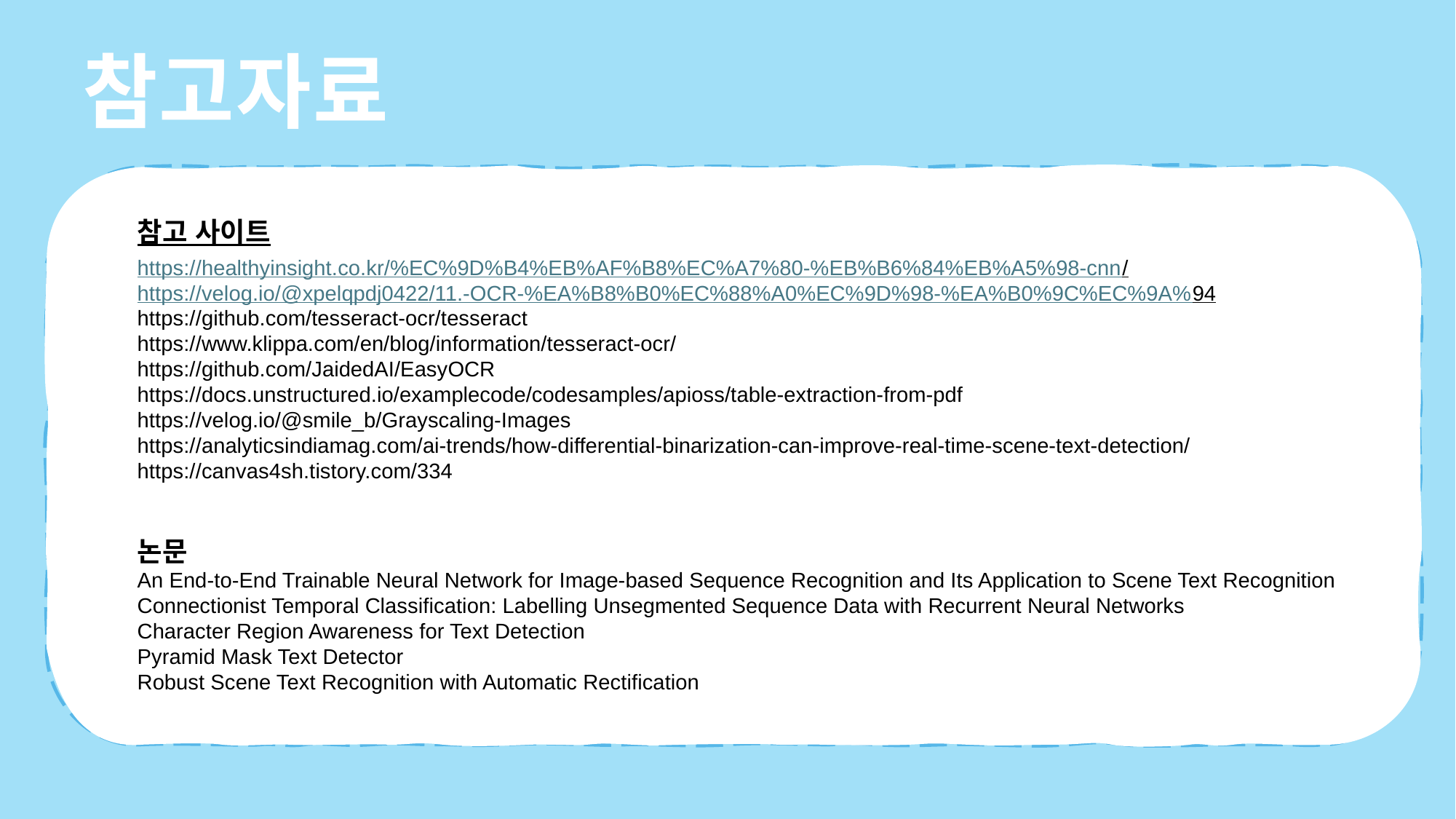

참고자료

참고 사이트
https://healthyinsight.co.kr/%EC%9D%B4%EB%AF%B8%EC%A7%80-%EB%B6%84%EB%A5%98-cnn/
https://velog.io/@xpelqpdj0422/11.-OCR-%EA%B8%B0%EC%88%A0%EC%9D%98-%EA%B0%9C%EC%9A%94
https://github.com/tesseract-ocr/tesseract
https://www.klippa.com/en/blog/information/tesseract-ocr/
https://github.com/JaidedAI/EasyOCR
https://docs.unstructured.io/examplecode/codesamples/apioss/table-extraction-from-pdf
https://velog.io/@smile_b/Grayscaling-Images
https://analyticsindiamag.com/ai-trends/how-differential-binarization-can-improve-real-time-scene-text-detection/
https://canvas4sh.tistory.com/334

논문
An End-to-End Trainable Neural Network for Image-based Sequence Recognition and Its Application to Scene Text Recognition
Connectionist Temporal Classification: Labelling Unsegmented Sequence Data with Recurrent Neural Networks
Character Region Awareness for Text Detection
Pyramid Mask Text Detector
Robust Scene Text Recognition with Automatic Rectification